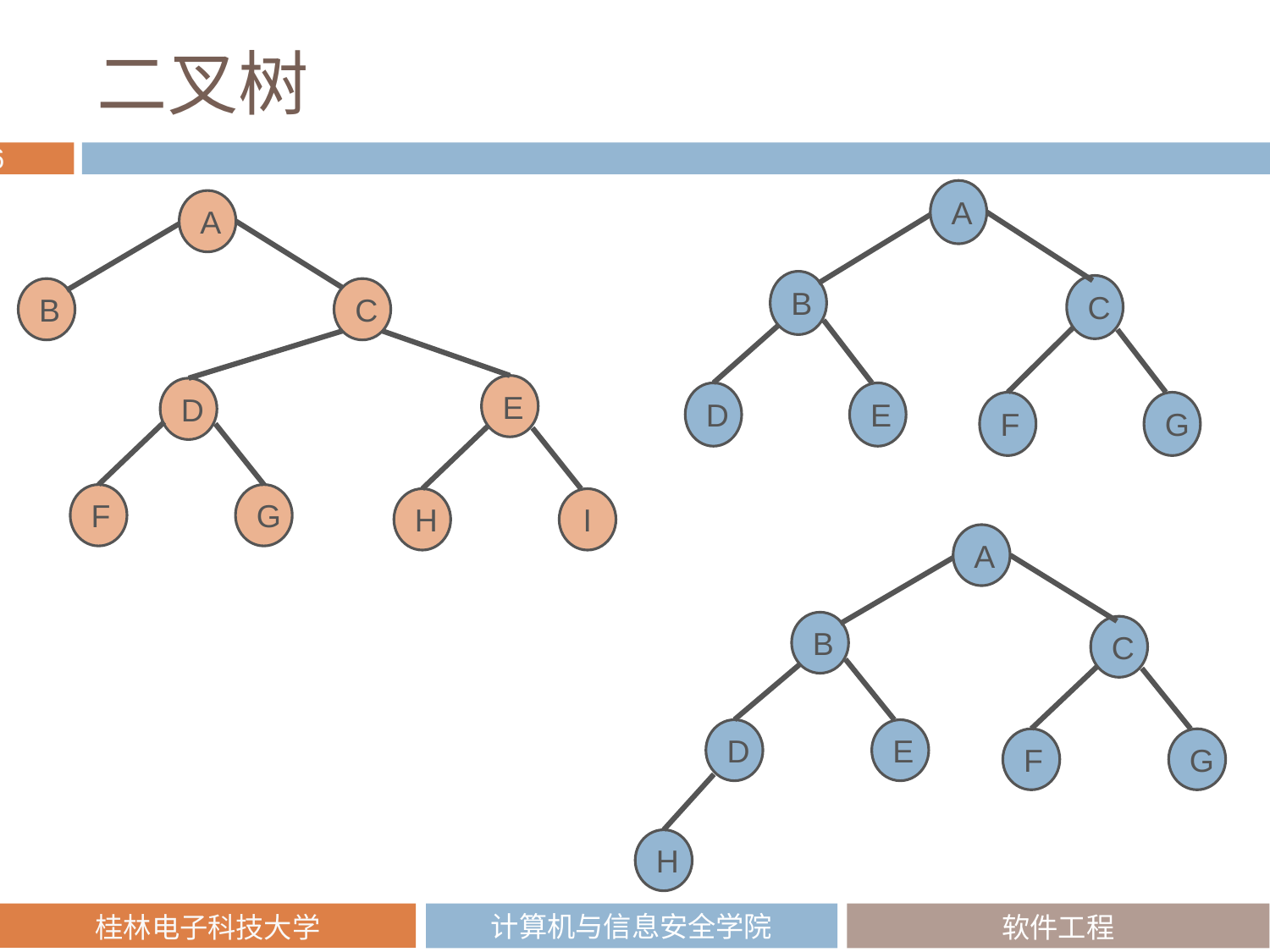

# 二叉树
A
B
C
D
E
F
G
A
B
C
E
D
F
G
H
I
A
B
C
D
E
F
G
H